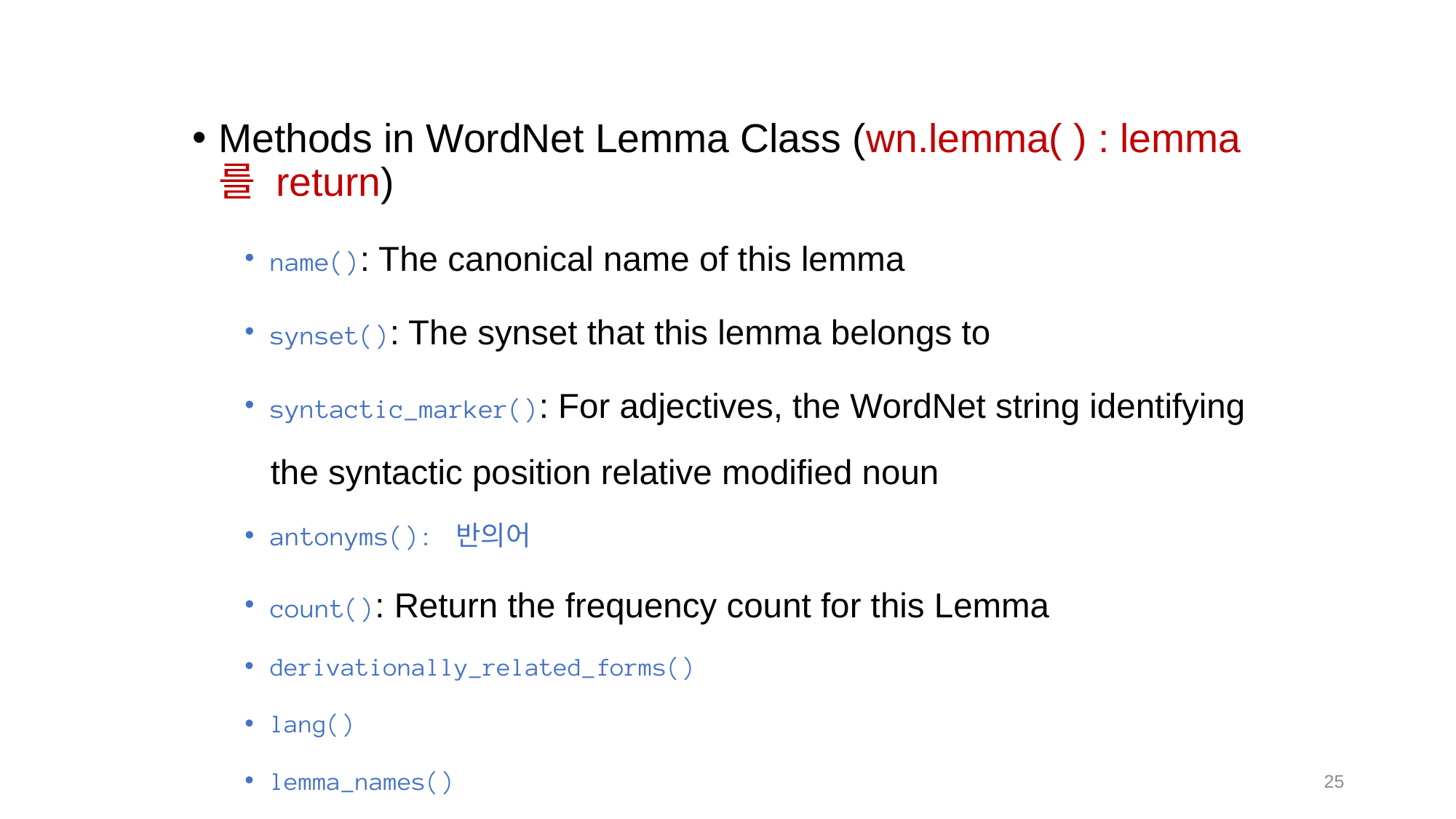

#
Methods in WordNet Lemma Class (wn.lemma( ) : lemma를 return)
name(): The canonical name of this lemma
synset(): The synset that this lemma belongs to
syntactic_marker(): For adjectives, the WordNet string identifying the syntactic position relative modified noun
antonyms(): 반의어
count(): Return the frequency count for this Lemma
derivationally_related_forms()
lang()
lemma_names()

25